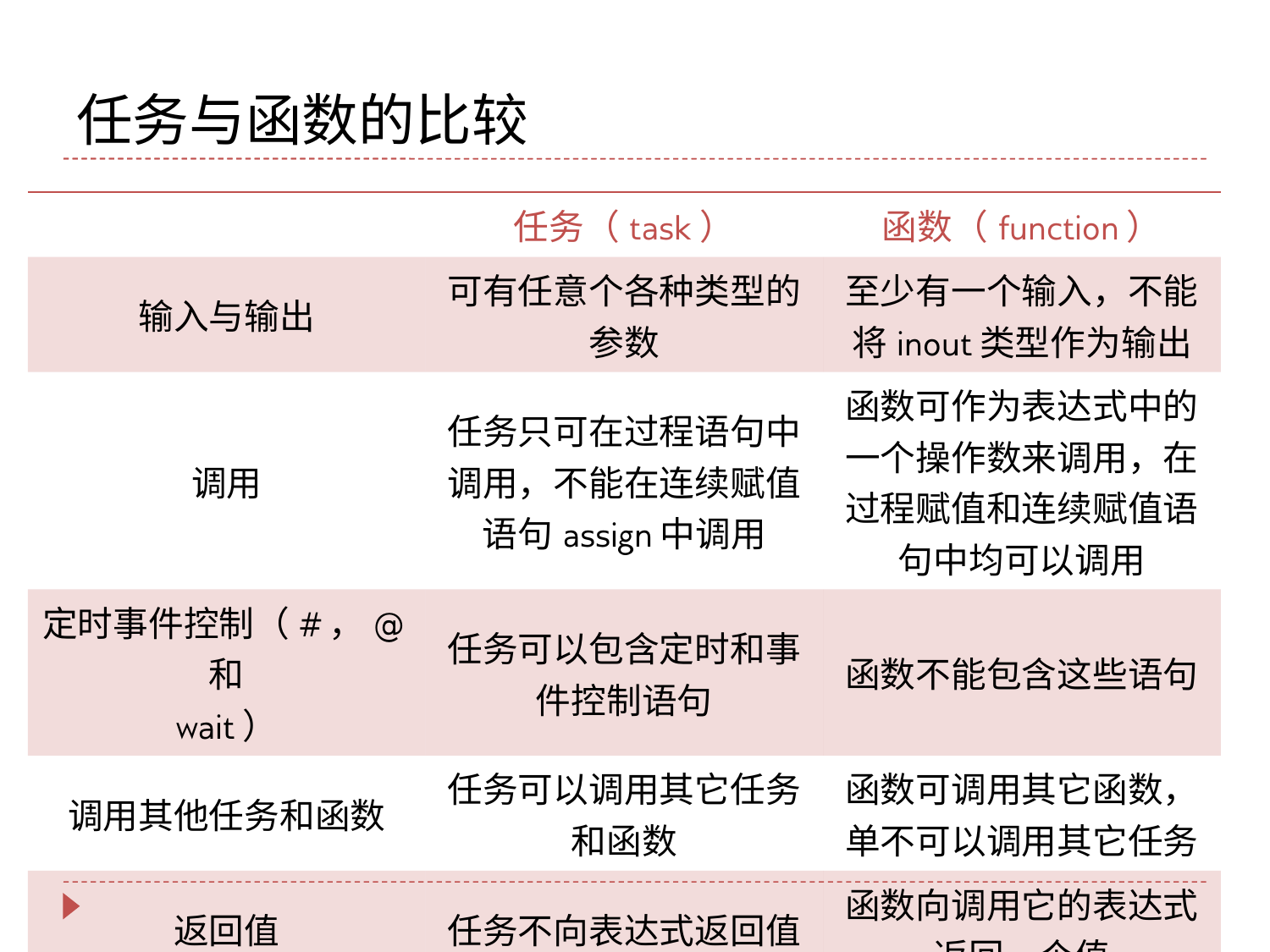

# 任务与函数的比较
|  | 任务（task） | 函数（function） |
| --- | --- | --- |
| 输入与输出 | 可有任意个各种类型的参数 | 至少有一个输入，不能将inout类型作为输出 |
| 调用 | 任务只可在过程语句中调用，不能在连续赋值语句assign中调用 | 函数可作为表达式中的一个操作数来调用，在过程赋值和连续赋值语句中均可以调用 |
| 定时事件控制（#，@和 wait） | 任务可以包含定时和事件控制语句 | 函数不能包含这些语句 |
| 调用其他任务和函数 | 任务可以调用其它任务和函数 | 函数可调用其它函数，单不可以调用其它任务 |
| 返回值 | 任务不向表达式返回值 | 函数向调用它的表达式返回一个值 |